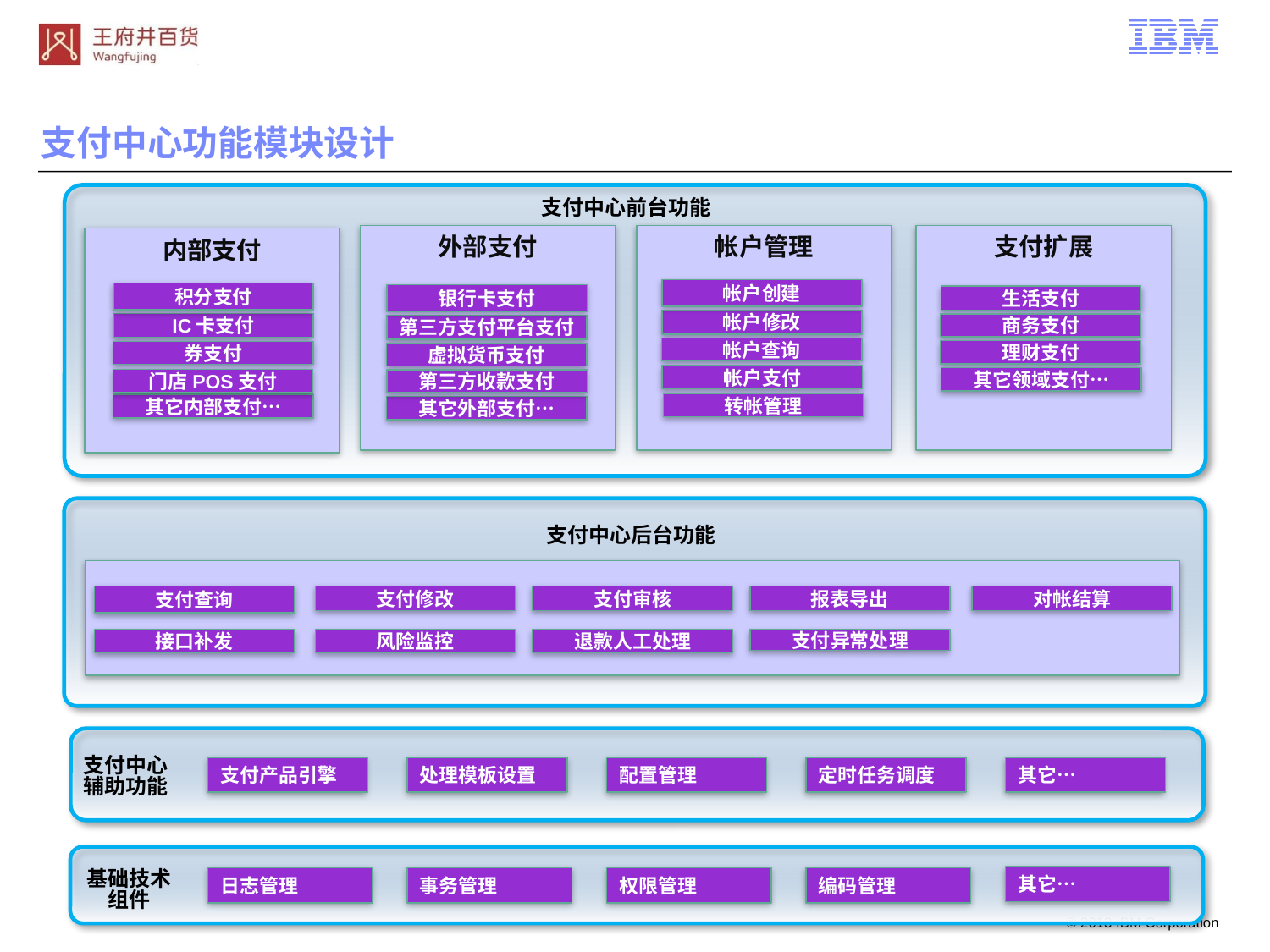

支付中心功能模块设计
支付中心前台功能

外部支付
支付扩展
帐户管理
内部支付
帐户创建
积分支付
银行卡支付
生活支付
帐户修改
IC卡支付
商务支付
第三方支付平台支付
帐户查询
理财支付
券支付
虚拟货币支付
帐户支付
其它领域支付…
门店POS支付
第三方收款支付
转帐管理
其它内部支付…
其它外部支付…

支付中心后台功能

支付查询
支付修改
支付审核
报表导出
对帐结算
接口补发
风险监控
退款人工处理
支付异常处理

支付中心
辅助功能
支付产品引擎
处理模板设置
配置管理
定时任务调度
其它…

基础技术
组件
其它…
日志管理
事务管理
权限管理
编码管理